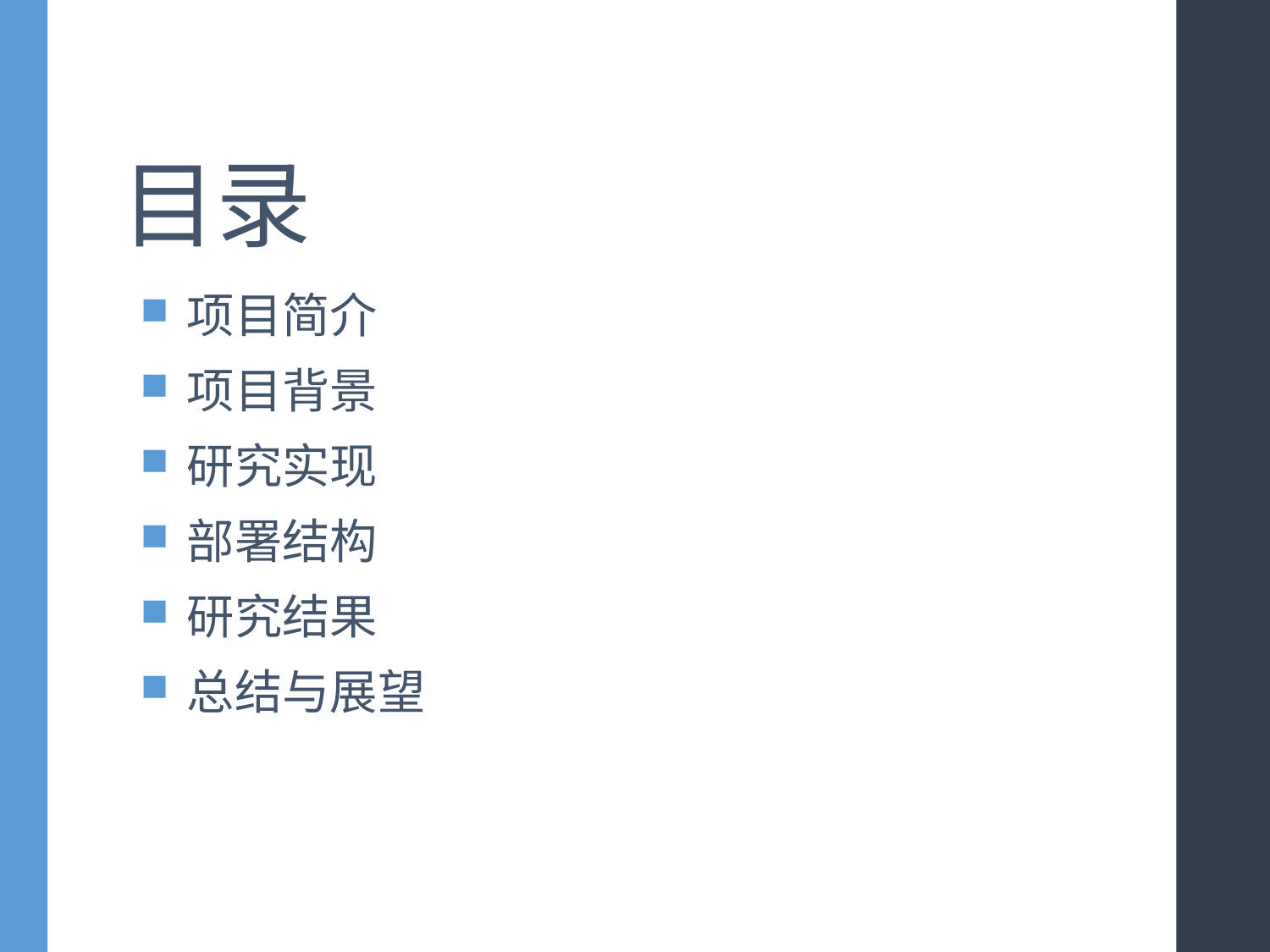

# 目录
项目简介
项目背景
研究实现
部署结构
研究结果
总结与展望
2